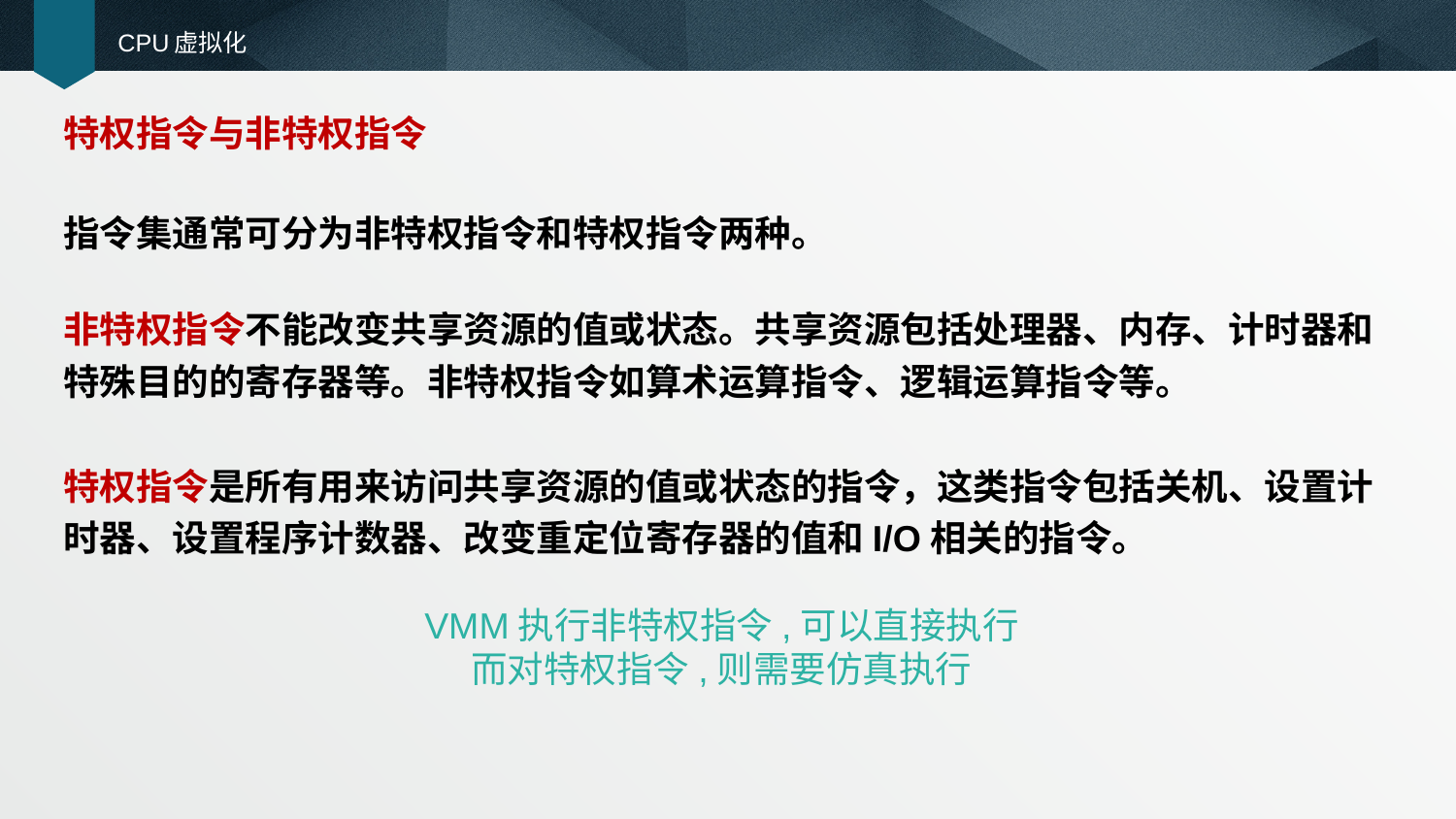

# CPU虚拟化
特权指令与非特权指令
指令集通常可分为非特权指令和特权指令两种。

非特权指令不能改变共享资源的值或状态。共享资源包括处理器、内存、计时器和特殊目的的寄存器等。非特权指令如算术运算指令、逻辑运算指令等。

特权指令是所有用来访问共享资源的值或状态的指令，这类指令包括关机、设置计时器、设置程序计数器、改变重定位寄存器的值和I/O相关的指令。

VMM执行非特权指令,可以直接执行
而对特权指令,则需要仿真执行